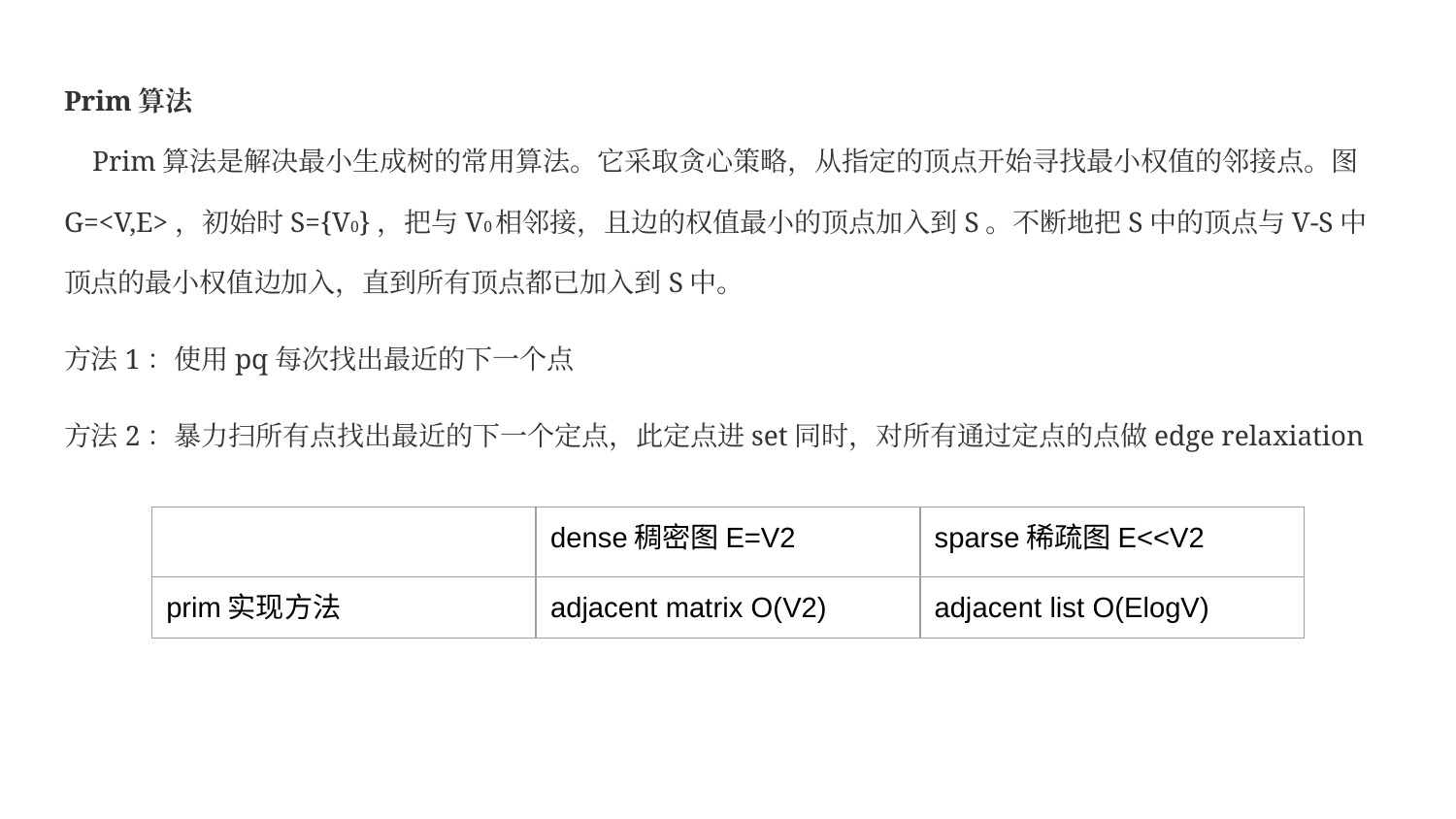

Prim算法
    Prim算法是解决最小生成树的常用算法。它采取贪心策略，从指定的顶点开始寻找最小权值的邻接点。图G=<V,E>，初始时S={V0}，把与V0相邻接，且边的权值最小的顶点加入到S。不断地把S中的顶点与V-S中顶点的最小权值边加入，直到所有顶点都已加入到S中。
方法1：使用pq每次找出最近的下一个点
方法2：暴力扫所有点找出最近的下一个定点，此定点进set同时，对所有通过定点的点做edge relaxiation

|  | dense稠密图E=V2 | sparse稀疏图E<<V2 |
| --- | --- | --- |
| prim实现方法 | adjacent matrix O(V2) | adjacent list O(ElogV) |